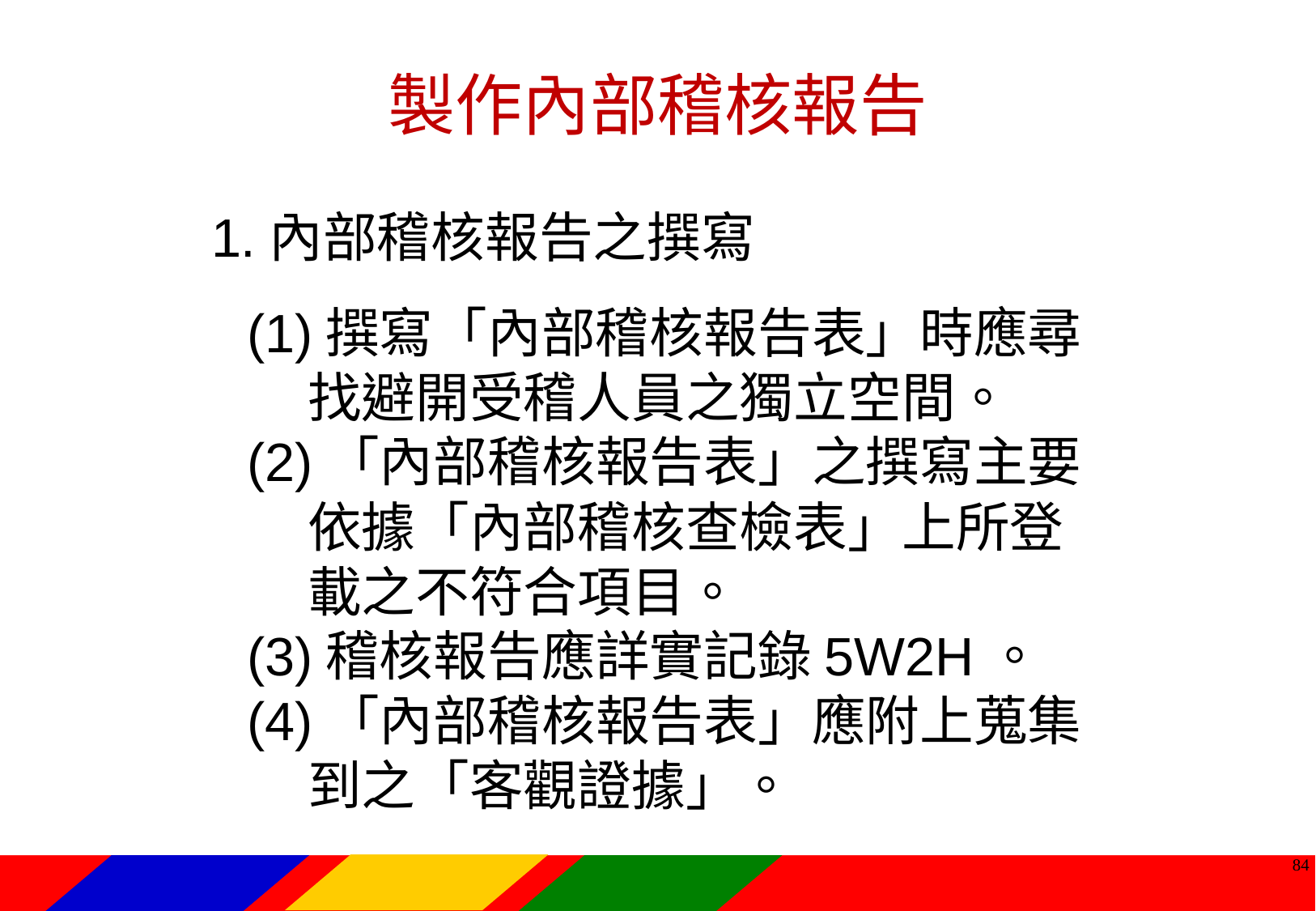

製作內部稽核報告
1.內部稽核報告之撰寫
(1)撰寫「內部稽核報告表」時應尋找避開受稽人員之獨立空間。
(2)「內部稽核報告表」之撰寫主要依據「內部稽核查檢表」上所登載之不符合項目。
(3)稽核報告應詳實記錄5W2H。
(4)「內部稽核報告表」應附上蒐集到之「客觀證據」。
84